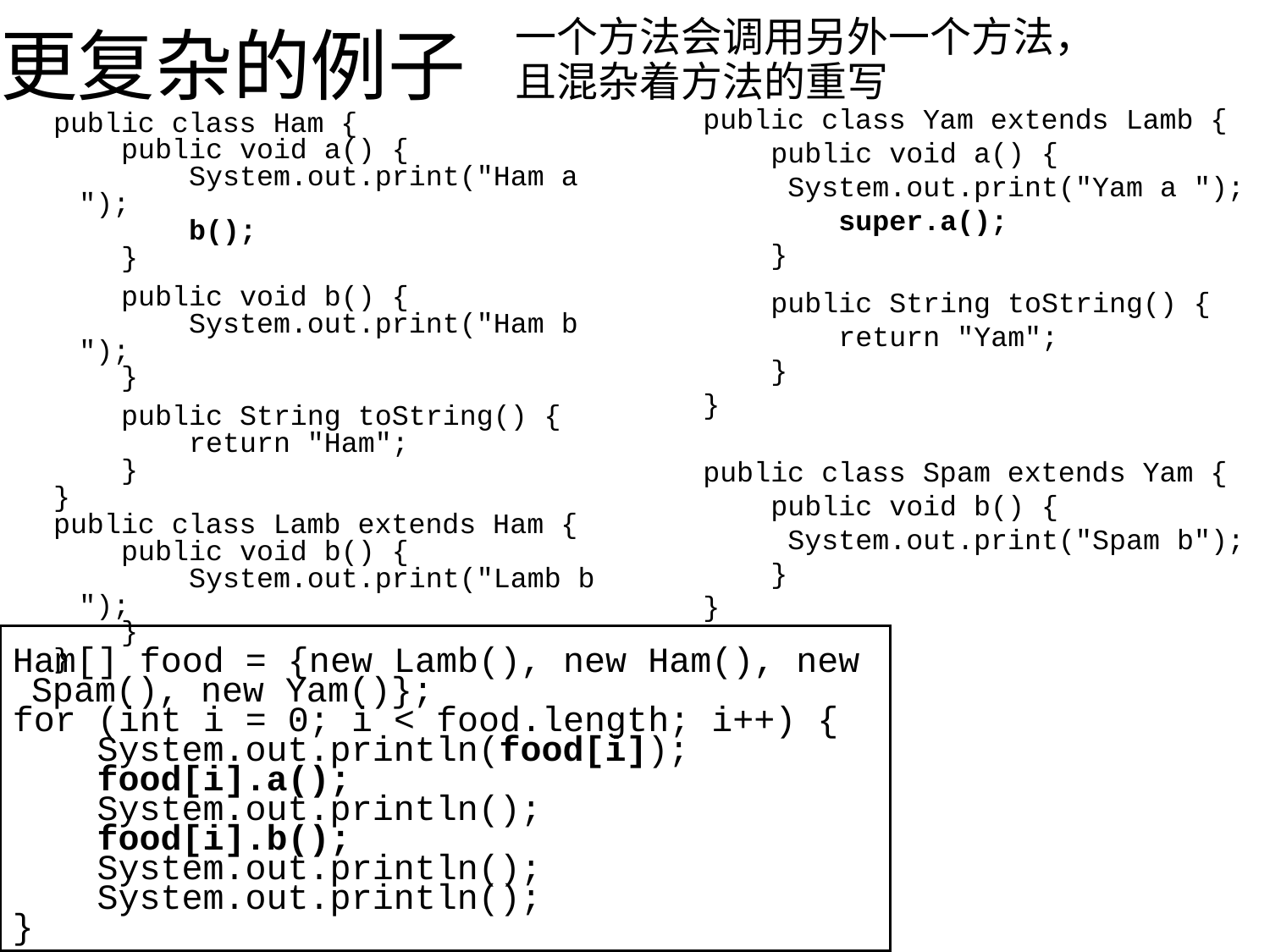

# 更复杂的例子
一个方法会调用另外一个方法，且混杂着方法的重写
public class Yam extends Lamb {
    public void a() {
     System.out.print("Yam a ");
        super.a();
    }

    public String toString() {
        return "Yam";
    }
}

public class Spam extends Yam {
    public void b() {
     System.out.print("Spam b");
    }
}
public class Ham {
    public void a() {
        System.out.print("Ham a ");
        b();
    }

    public void b() {
        System.out.print("Ham b ");
    }

    public String toString() {
        return "Ham";
    }
}
public class Lamb extends Ham {
    public void b() {
        System.out.print("Lamb b  ");
    }
}

Ham[] food = {new Lamb(), new Ham(), new Spam(), new Yam()};
for (int i = 0; i < food.length; i++) {
    System.out.println(food[i]);
    food[i].a();
    System.out.println();
    food[i].b();
    System.out.println();
    System.out.println();
}